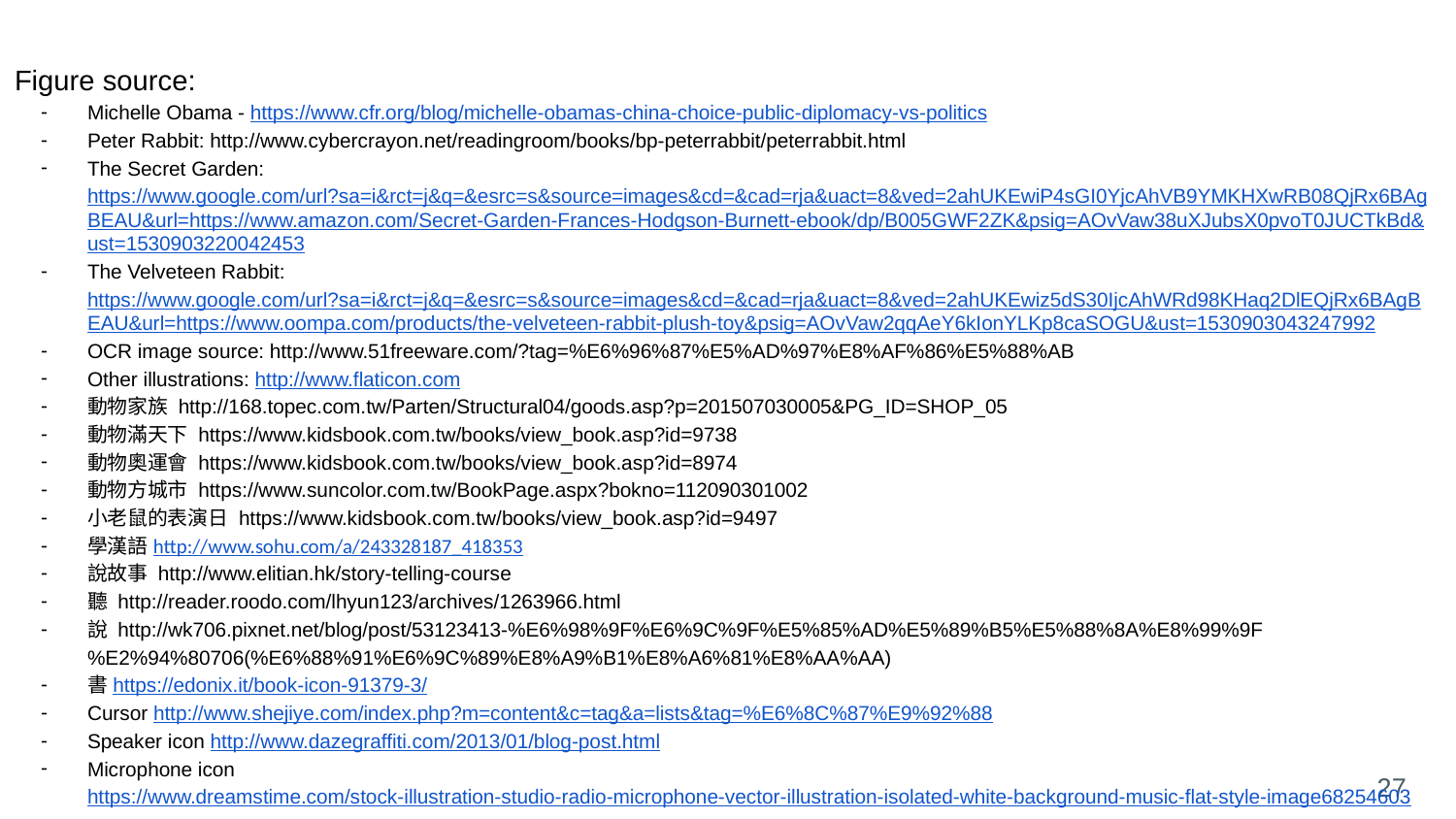

Figure source:
Michelle Obama - https://www.cfr.org/blog/michelle-obamas-china-choice-public-diplomacy-vs-politics
Peter Rabbit: http://www.cybercrayon.net/readingroom/books/bp-peterrabbit/peterrabbit.html
The Secret Garden: https://www.google.com/url?sa=i&rct=j&q=&esrc=s&source=images&cd=&cad=rja&uact=8&ved=2ahUKEwiP4sGI0YjcAhVB9YMKHXwRB08QjRx6BAgBEAU&url=https://www.amazon.com/Secret-Garden-Frances-Hodgson-Burnett-ebook/dp/B005GWF2ZK&psig=AOvVaw38uXJubsX0pvoT0JUCTkBd&ust=1530903220042453
The Velveteen Rabbit: https://www.google.com/url?sa=i&rct=j&q=&esrc=s&source=images&cd=&cad=rja&uact=8&ved=2ahUKEwiz5dS30IjcAhWRd98KHaq2DlEQjRx6BAgBEAU&url=https://www.oompa.com/products/the-velveteen-rabbit-plush-toy&psig=AOvVaw2qqAeY6kIonYLKp8caSOGU&ust=1530903043247992
OCR image source: http://www.51freeware.com/?tag=%E6%96%87%E5%AD%97%E8%AF%86%E5%88%AB
Other illustrations: http://www.flaticon.com
動物家族 http://168.topec.com.tw/Parten/Structural04/goods.asp?p=201507030005&PG_ID=SHOP_05
動物滿天下 https://www.kidsbook.com.tw/books/view_book.asp?id=9738
動物奧運會 https://www.kidsbook.com.tw/books/view_book.asp?id=8974
動物方城市 https://www.suncolor.com.tw/BookPage.aspx?bokno=112090301002
小老鼠的表演日 https://www.kidsbook.com.tw/books/view_book.asp?id=9497
學漢語 http://www.sohu.com/a/243328187_418353
說故事 http://www.elitian.hk/story-telling-course
聽 http://reader.roodo.com/lhyun123/archives/1263966.html
說 http://wk706.pixnet.net/blog/post/53123413-%E6%98%9F%E6%9C%9F%E5%85%AD%E5%89%B5%E5%88%8A%E8%99%9F%E2%94%80706(%E6%88%91%E6%9C%89%E8%A9%B1%E8%A6%81%E8%AA%AA)
書 https://edonix.it/book-icon-91379-3/
Cursor http://www.shejiye.com/index.php?m=content&c=tag&a=lists&tag=%E6%8C%87%E9%92%88
Speaker icon http://www.dazegraffiti.com/2013/01/blog-post.html
Microphone icon https://www.dreamstime.com/stock-illustration-studio-radio-microphone-vector-illustration-isolated-white-background-music-flat-style-image68254603

27